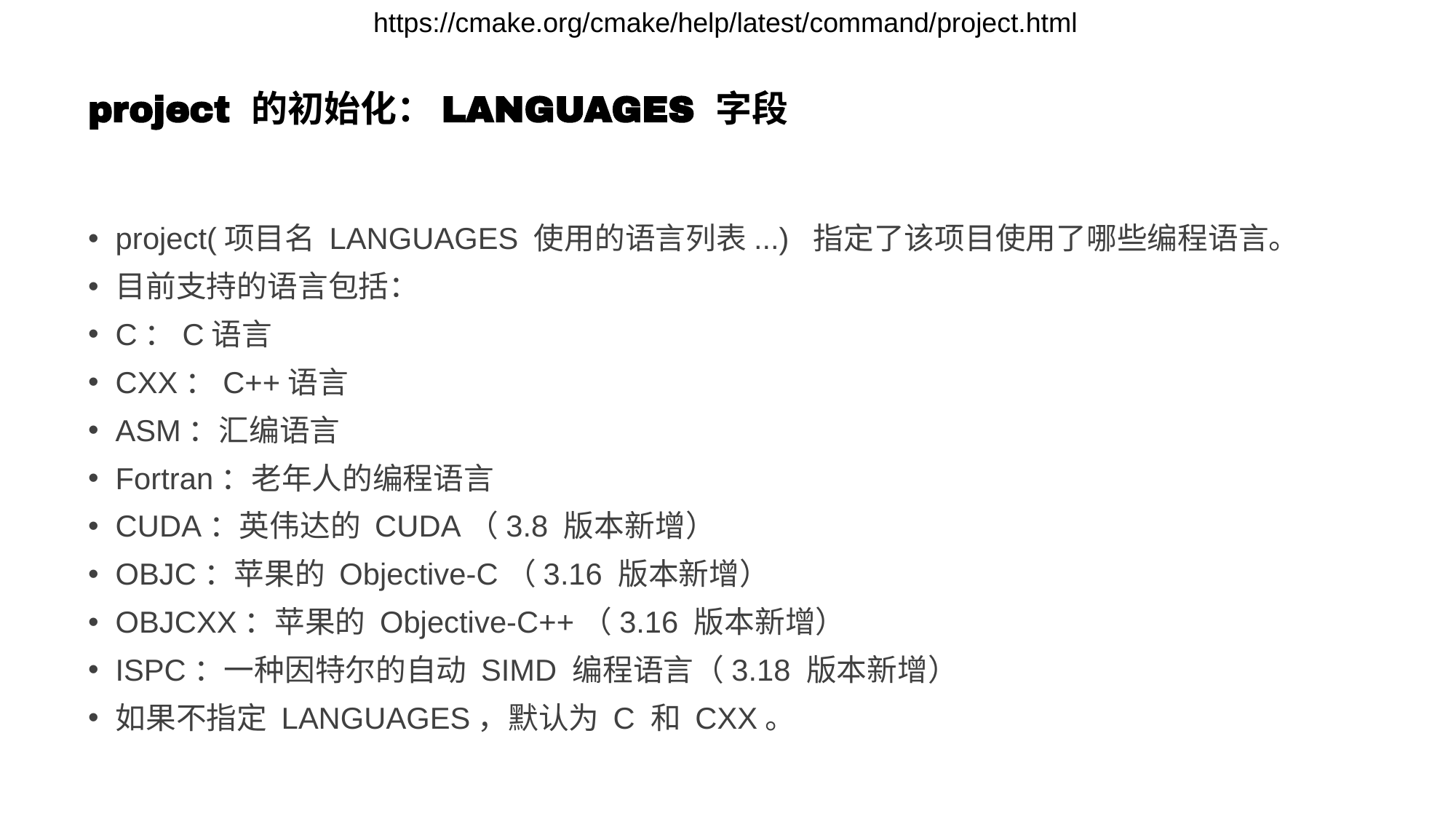

https://cmake.org/cmake/help/latest/command/project.html
# project 的初始化：LANGUAGES 字段
project(项目名 LANGUAGES 使用的语言列表...)  指定了该项目使用了哪些编程语言。
目前支持的语言包括：
C：C语言
CXX：C++语言
ASM：汇编语言
Fortran：老年人的编程语言
CUDA：英伟达的 CUDA（3.8 版本新增）
OBJC：苹果的 Objective-C（3.16 版本新增）
OBJCXX：苹果的 Objective-C++（3.16 版本新增）
ISPC：一种因特尔的自动 SIMD 编程语言（3.18 版本新增）
如果不指定 LANGUAGES，默认为 C 和 CXX。